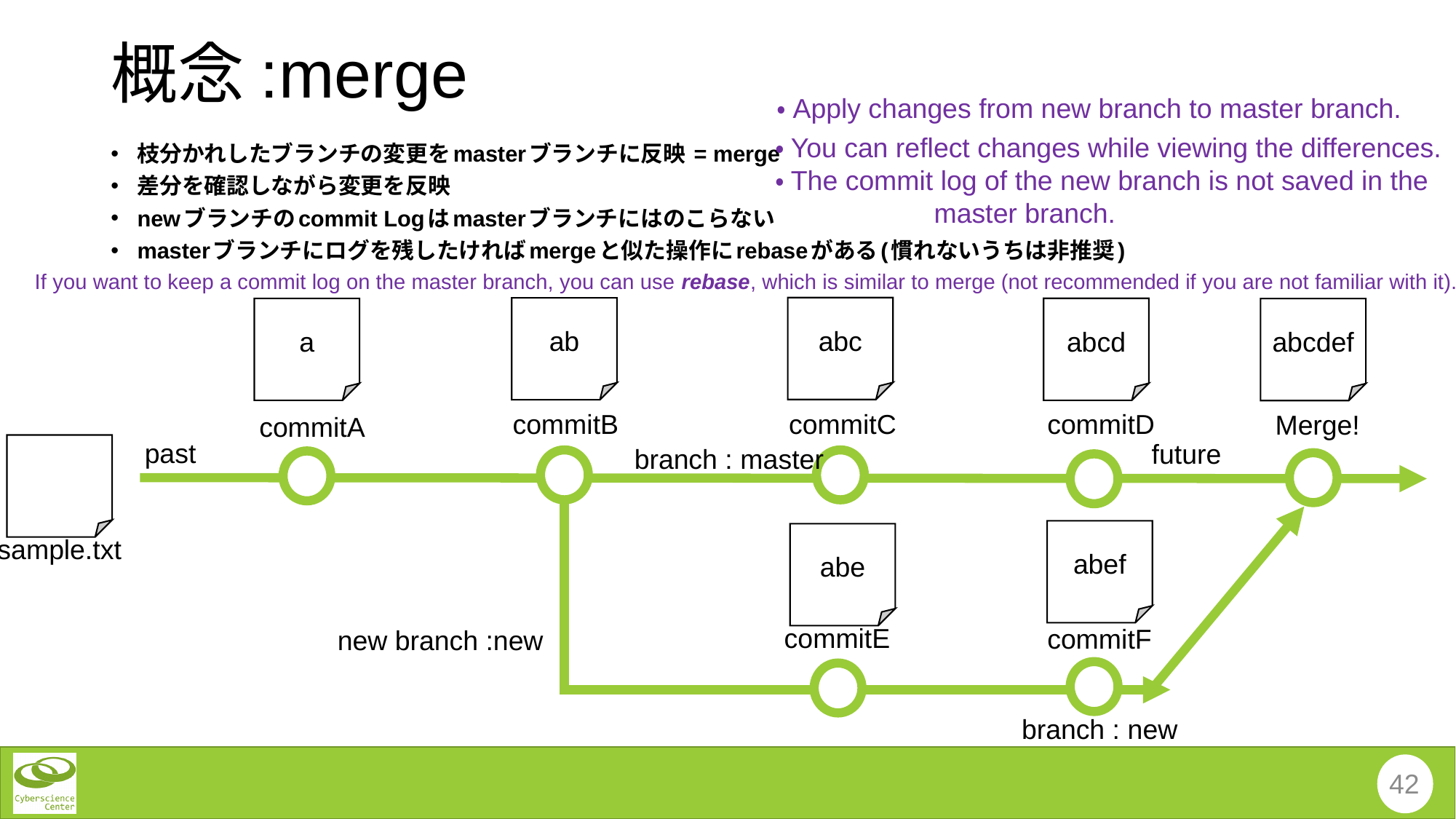

# 概念:merge
・Apply changes from new branch to master branch.
・You can reflect changes while viewing the differences.
・The commit log of the new branch is not saved in the 　　　　       master branch.

枝分かれしたブランチの変更をmasterブランチに反映 = merge
差分を確認しながら変更を反映
newブランチのcommit Logはmasterブランチにはのこらない
masterブランチにログを残したければmergeと似た操作にrebaseがある(慣れないうちは非推奨)

If you want to keep a commit log on the master branch, you can use rebase, which is similar to merge (not recommended if you are not familiar with it).

abc
ab
abcd
a
abcdef
commitC
commitD
commitB
Merge!
commitA
past
future

branch : master

abef
abe
sample.txt
commitE
commitF
new branch :new

branch : new
42